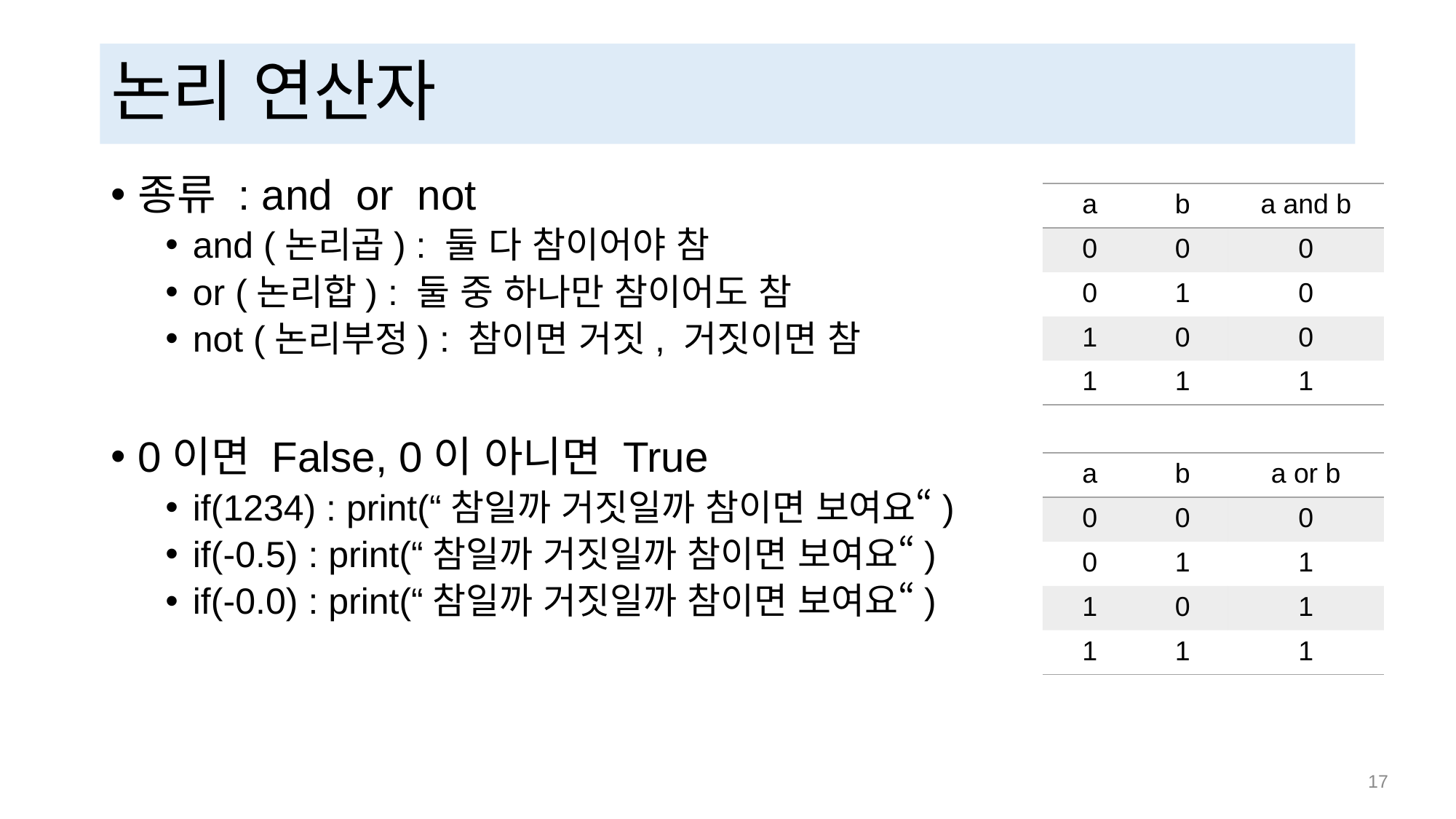

# 논리 연산자
종류 : and  or  not
and (논리곱) : 둘 다 참이어야 참
or (논리합) : 둘 중 하나만 참이어도 참
not (논리부정) : 참이면 거짓, 거짓이면 참

0이면 False, 0이 아니면 True
if(1234) : print(“참일까 거짓일까 참이면 보여요“)
if(-0.5) : print(“참일까 거짓일까 참이면 보여요“)
if(-0.0) : print(“참일까 거짓일까 참이면 보여요“)

| a | b | a and b |
| --- | --- | --- |
| 0 | 0 | 0 |
| 0 | 1 | 0 |
| 1 | 0 | 0 |
| 1 | 1 | 1 |
| a | b | a or b |
| --- | --- | --- |
| 0 | 0 | 0 |
| 0 | 1 | 1 |
| 1 | 0 | 1 |
| 1 | 1 | 1 |

 17